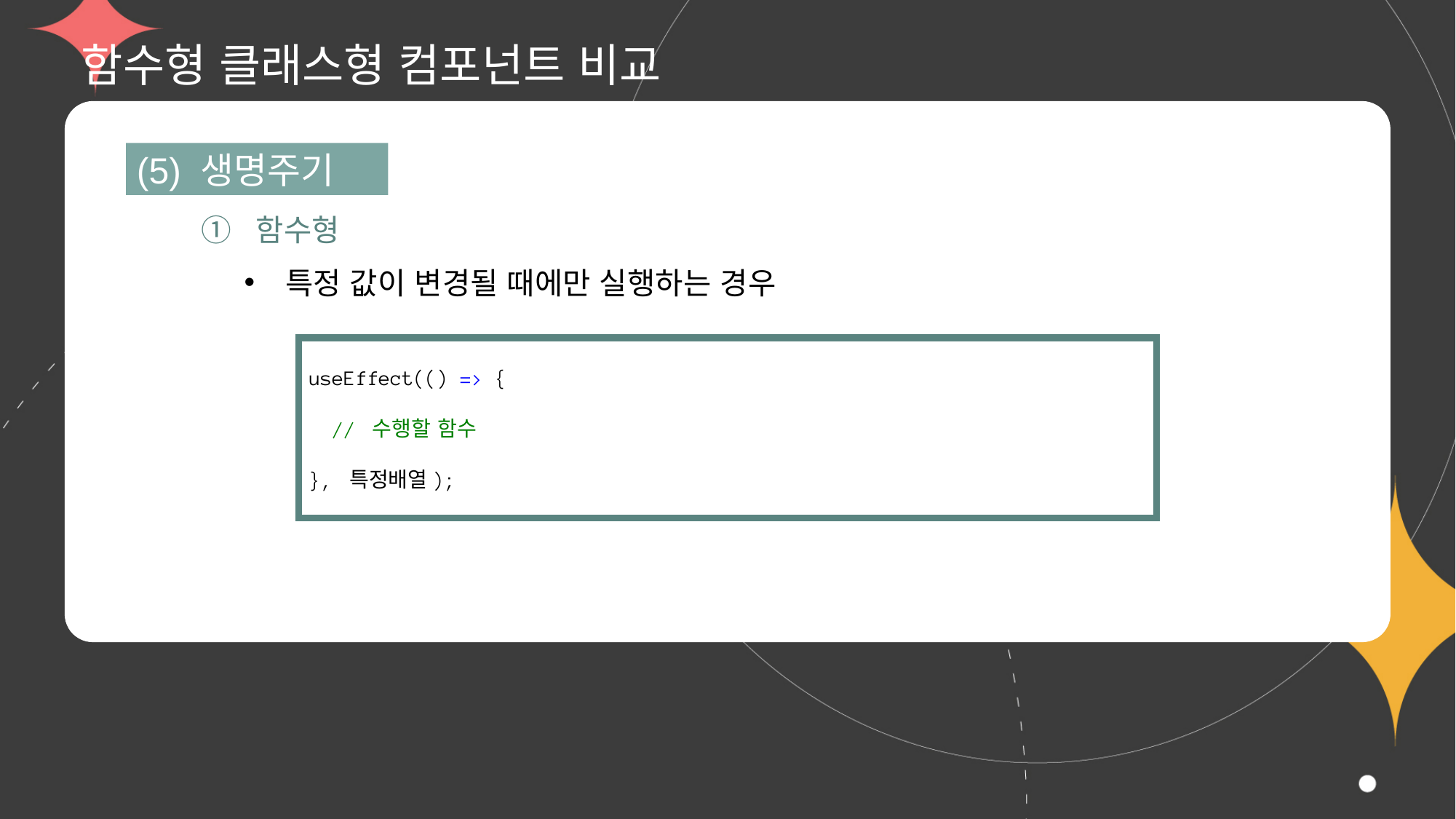

# 함수형 클래스형 컴포넌트 비교
(5) 생명주기
①  함수형
특정 값이 변경될 때에만 실행하는 경우
useEffect(() => {

  // 수행할 함수

}, 특정배열);